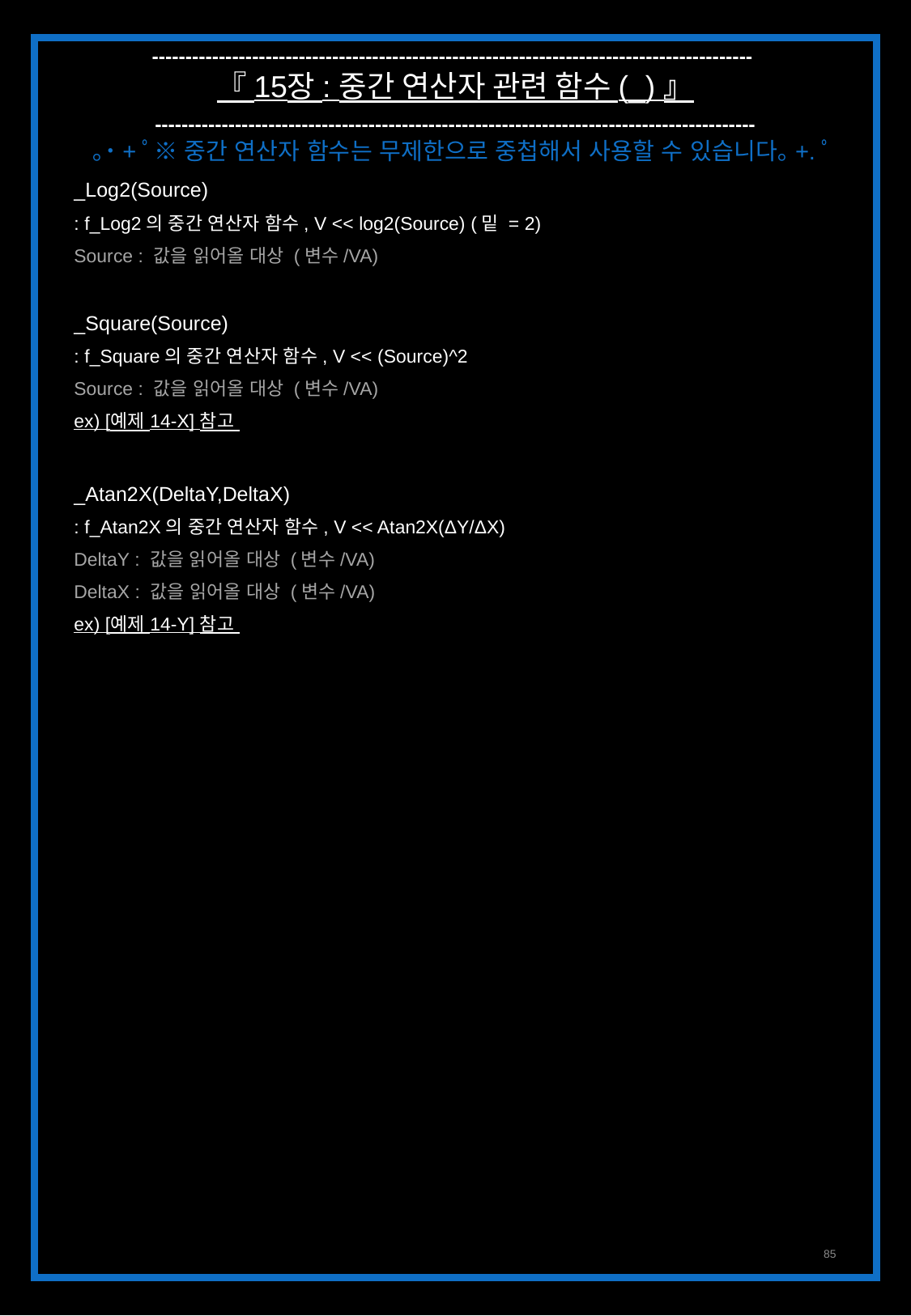

------------------------------------------------------------------------------------------
『 15장 : 중간 연산자 관련 함수 (_) 』
------------------------------------------------------------------------------------------

｡˙+ﾟ※ 중간 연산자 함수는 무제한으로 중첩해서 사용할 수 있습니다｡+.ﾟ
_Log2(Source)
: f_Log2의 중간 연산자 함수, V << log2(Source) (밑 = 2)
Source : 값을 읽어올 대상 (변수/VA)

_Square(Source)
: f_Square의 중간 연산자 함수, V << (Source)^2
Source : 값을 읽어올 대상 (변수/VA)
ex) [예제 14-X] 참고

_Atan2X(DeltaY,DeltaX)
: f_Atan2X의 중간 연산자 함수, V << Atan2X(ΔY/ΔX)
DeltaY : 값을 읽어올 대상 (변수/VA)
DeltaX : 값을 읽어올 대상 (변수/VA)
ex) [예제 14-Y] 참고
85